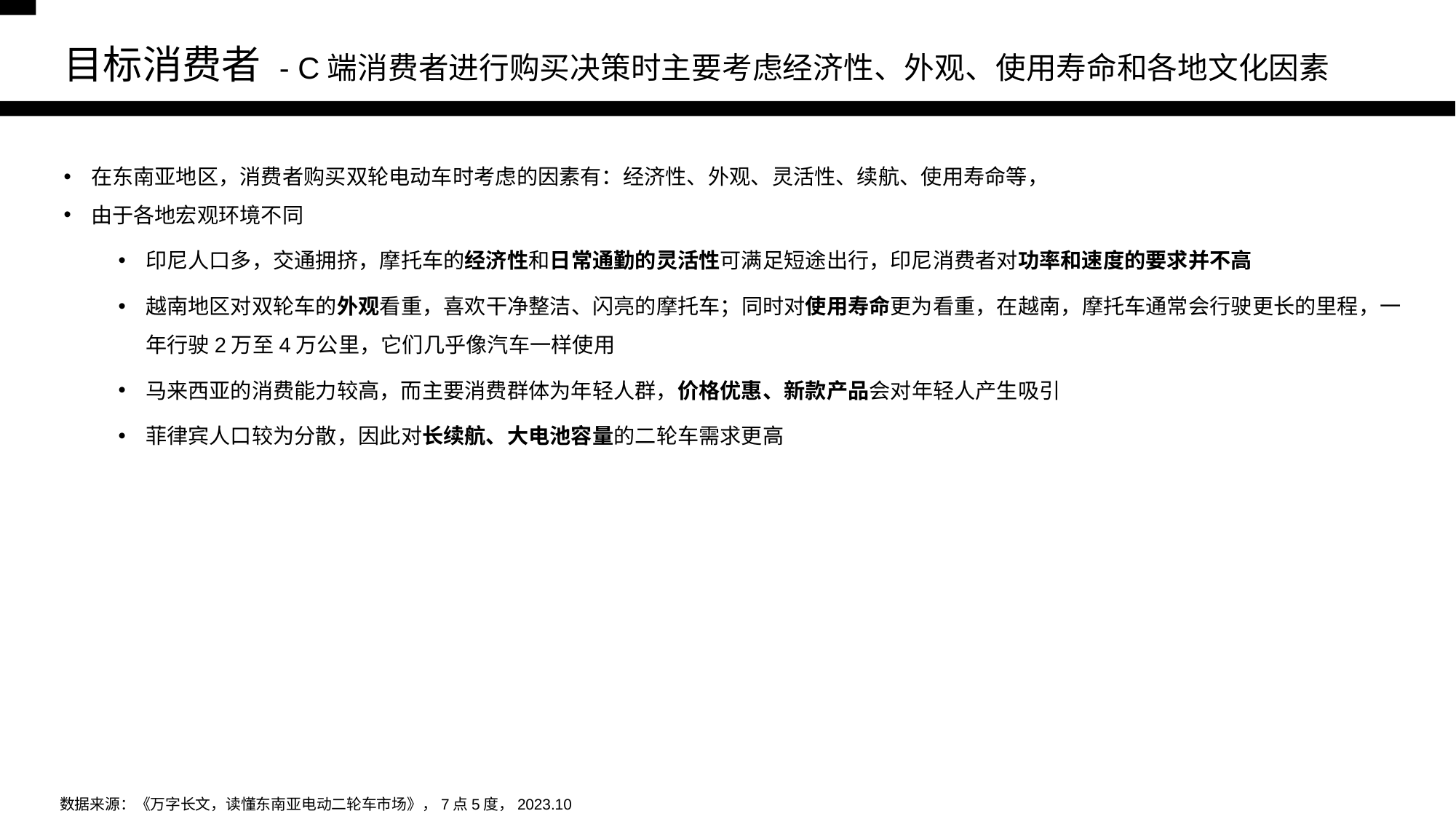

# 目标消费者 - C端消费者进行购买决策时主要考虑经济性、外观、使用寿命和各地文化因素
在东南亚地区，消费者购买双轮电动车时考虑的因素有：经济性、外观、灵活性、续航、使用寿命等，
由于各地宏观环境不同
印尼人口多，交通拥挤，摩托车的经济性和日常通勤的灵活性可满足短途出行，印尼消费者对功率和速度的要求并不高
越南地区对双轮车的外观看重，喜欢干净整洁、闪亮的摩托车；同时对使用寿命更为看重，在越南，摩托车通常会行驶更长的里程，一年行驶2万至4万公里，它们几乎像汽车一样使用
马来西亚的消费能力较高，而主要消费群体为年轻人群，价格优惠、新款产品会对年轻人产生吸引
菲律宾人口较为分散，因此对长续航、大电池容量的二轮车需求更高
数据来源：《万字长文，读懂东南亚电动二轮车市场》，7点5度，2023.10